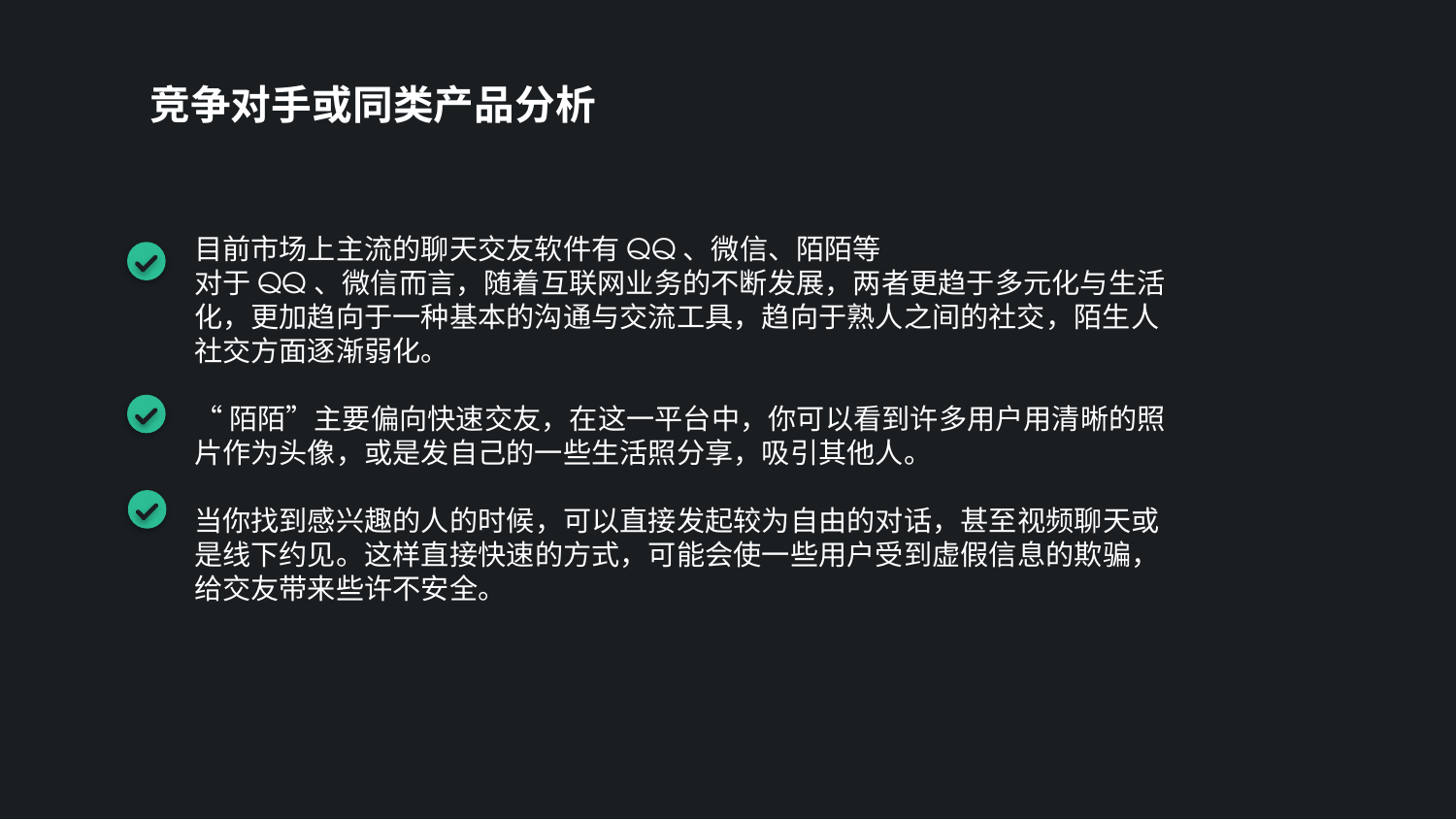

竞争对手或同类产品分析
目前市场上主流的聊天交友软件有QQ、微信、陌陌等
对于QQ、微信而言，随着互联网业务的不断发展，两者更趋于多元化与生活化，更加趋向于一种基本的沟通与交流工具，趋向于熟人之间的社交，陌生人社交方面逐渐弱化。

“陌陌”主要偏向快速交友，在这一平台中，你可以看到许多用户用清晰的照片作为头像，或是发自己的一些生活照分享，吸引其他人。

当你找到感兴趣的人的时候，可以直接发起较为自由的对话，甚至视频聊天或是线下约见。这样直接快速的方式，可能会使一些用户受到虚假信息的欺骗，给交友带来些许不安全。